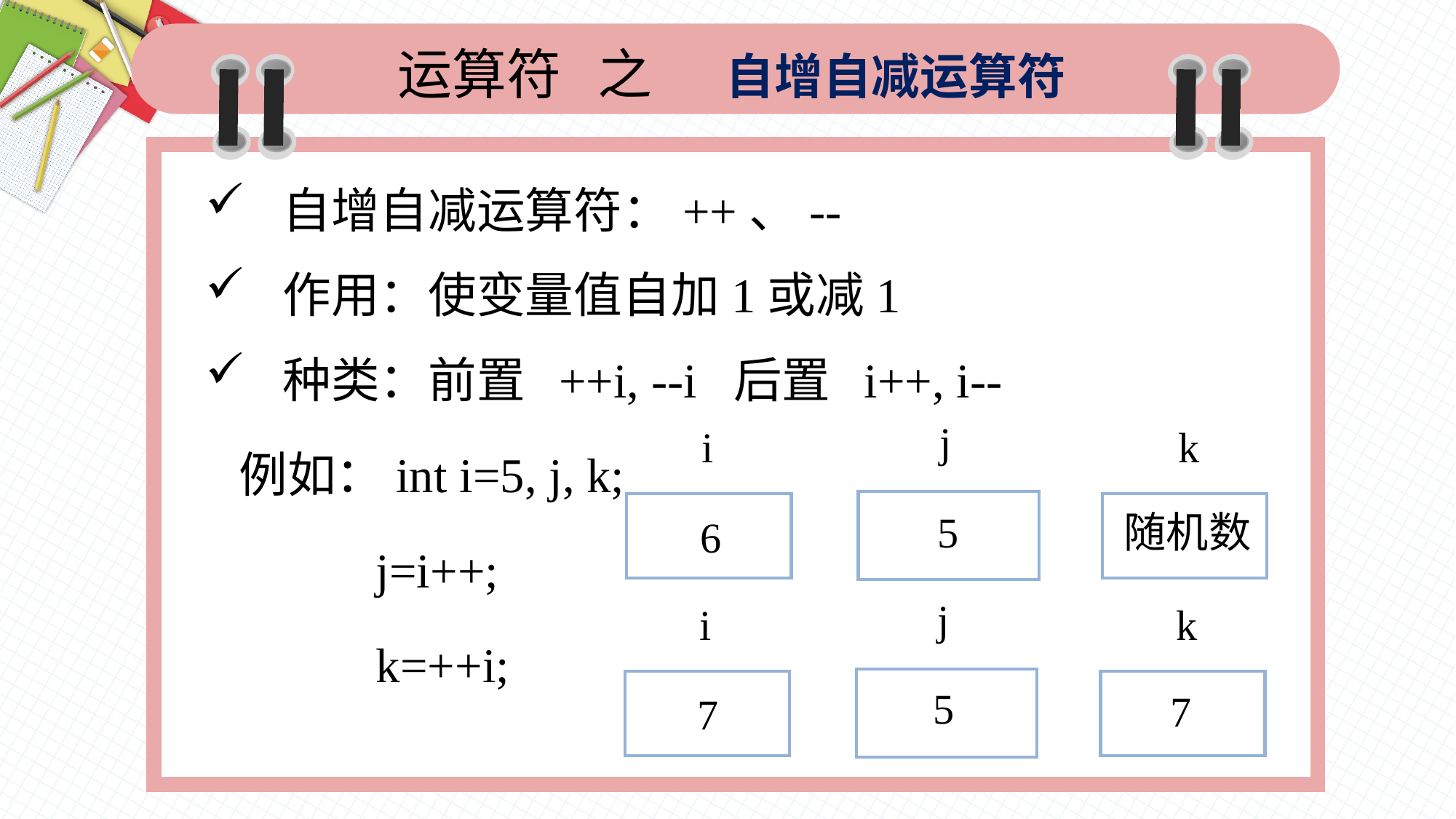

运算符   之      自增自减运算符
 自增自减运算符：++、--
 作用：使变量值自加1或减1
 种类：前置  ++i, --i  后置  i++, i--
  例如：int i=5, j, k;
              j=i++;
              k=++i;

j
i
k

随机数
随机数
5

6
5
j
i
k

随机数
5
6

7
7